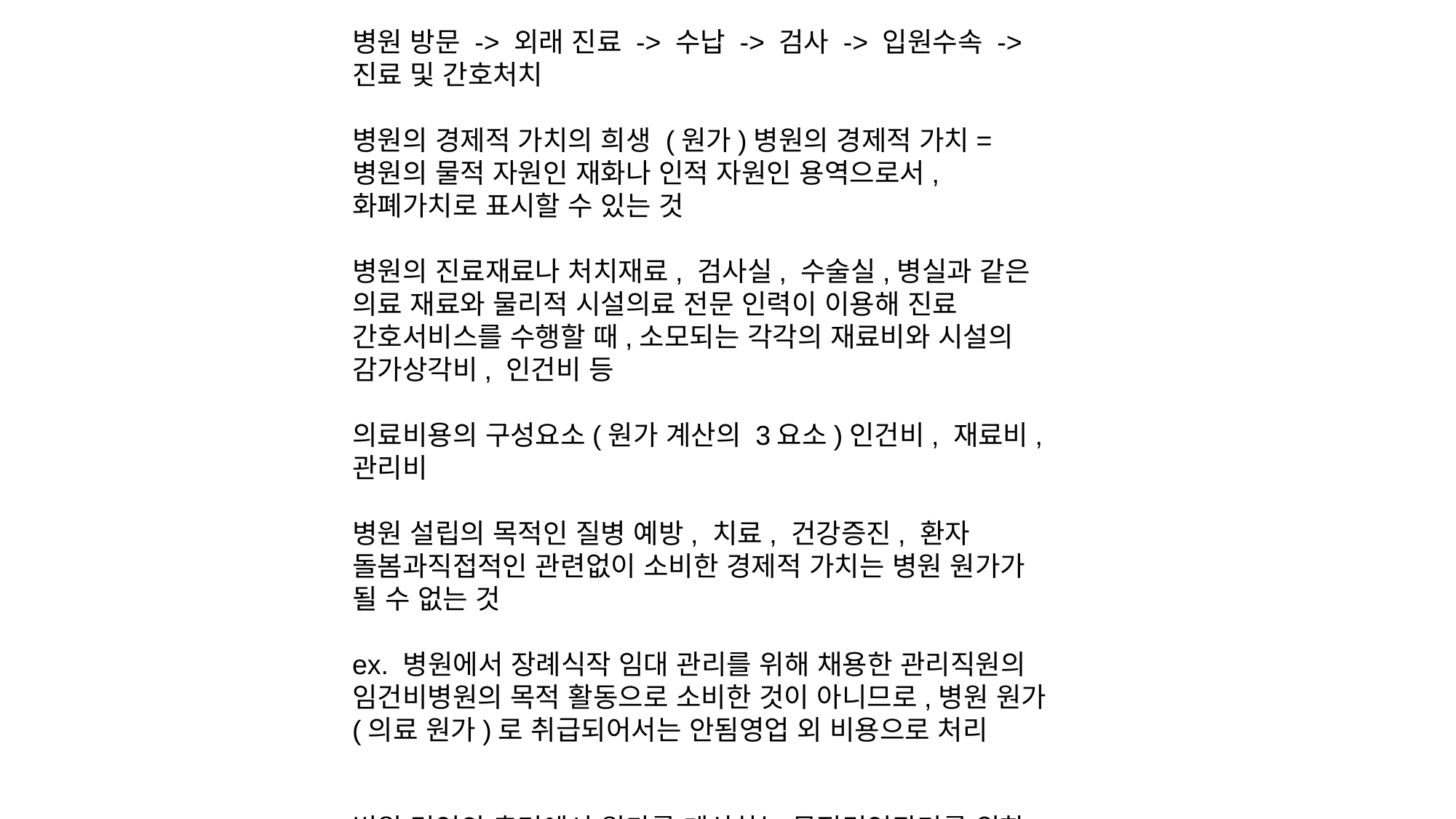

병원 방문 -> 외래 진료 -> 수납 -> 검사 -> 입원수속 -> 진료 및 간호처치

병원의 경제적 가치의 희생 (원가)병원의 경제적 가치= 병원의 물적 자원인 재화나 인적 자원인 용역으로서,화폐가치로 표시할 수 있는 것

병원의 진료재료나 처치재료, 검사실, 수술실,병실과 같은 의료 재료와 물리적 시설의료 전문 인력이 이용해 진료 간호서비스를 수행할 때,소모되는 각각의 재료비와 시설의 감가상각비, 인건비 등

의료비용의 구성요소(원가 계산의 3요소)인건비, 재료비, 관리비

병원 설립의 목적인 질병 예방, 치료, 건강증진, 환자 돌봄과직접적인 관련없이 소비한 경제적 가치는 병원 원가가 될 수 없는 것

ex. 병원에서 장례식작 임대 관리를 위해 채용한 관리직원의 임건비병원의 목적 활동으로 소비한 것이 아니므로,병원 원가(의료 원가)로 취급되어서는 안됨영업 외 비용으로 처리

병원 경영의 측면에서 원가를 계산하는 목적경영관리를 위한 정보의 제공 : 원가관리(조직의자원) -> 성과관리의료수가 결정 자료의 제공 : 진료 행위별 수가 결정, 포괄수가제 수가 결정의료수가가 의료원가를 보전하고 적정 이익을 낼 수 있도록 결정되어야 하기 때문적정 의료수가 결정을 위해서는 의료원가 분석이 선행되어야 한다ex. 간호수가 현실 : 대부분 진료 행위별 수가에 묶여 있어간호활동에 대한 정당한 수가 분리가 되어 있지 않음기존의 행위별 수가에도 간호활동에 대한 수가가 합리적으로 반영되어있는지 확인할 길이 없는 상황경영 의사결정을 위한 수단으로 활용 :대외적 목적 < 병원 내부의 관리 운영 수단고가 의료장비의 구, 관리시스템의 변경, 건물 증축 여부의 결정합리적 판단을 위한 조직내 정보 수집, 분석, 요약-> 경제적 가치와 연관적 해석

병원 원가계산 과정원가중심점 결정 -> 수익중심점 결정 -> 집계 및 배부 대상의 원가 요소 선정-> 수익중심점 및 원가중심점별 수익과 원가의 집계-> 간접비의 원가중심점별 배부 -> 지원부문비의 원가중심점별 배부-> 과별 원가 및 손익의 계산

처방기준원가계산과 시행기준원가계산처방기준원가:직접진료부문만을 수익중심점으로 설정하여 원가계산을 완성하는 방법시행기준원가: 직접진료부문과 간접진료부문 모두를 수익중심점을 설정하여 원가계산을 완성하는 방법

활동기준원가계산 단계(ABC)자원의 요소 확인과 원가량 입력지원동인의 설정활동 분석활동동인의 설정원가대상과 원가 배부간호단위 병동 수익분석시간동인 활동기준원가계산 단계(TD-ABC)간호단위 총원가단위 시간당 비용 산출활동 당 표준 소비시간 산출시간동인 활동기준원가 계산시간동인 활동기준원가 분석